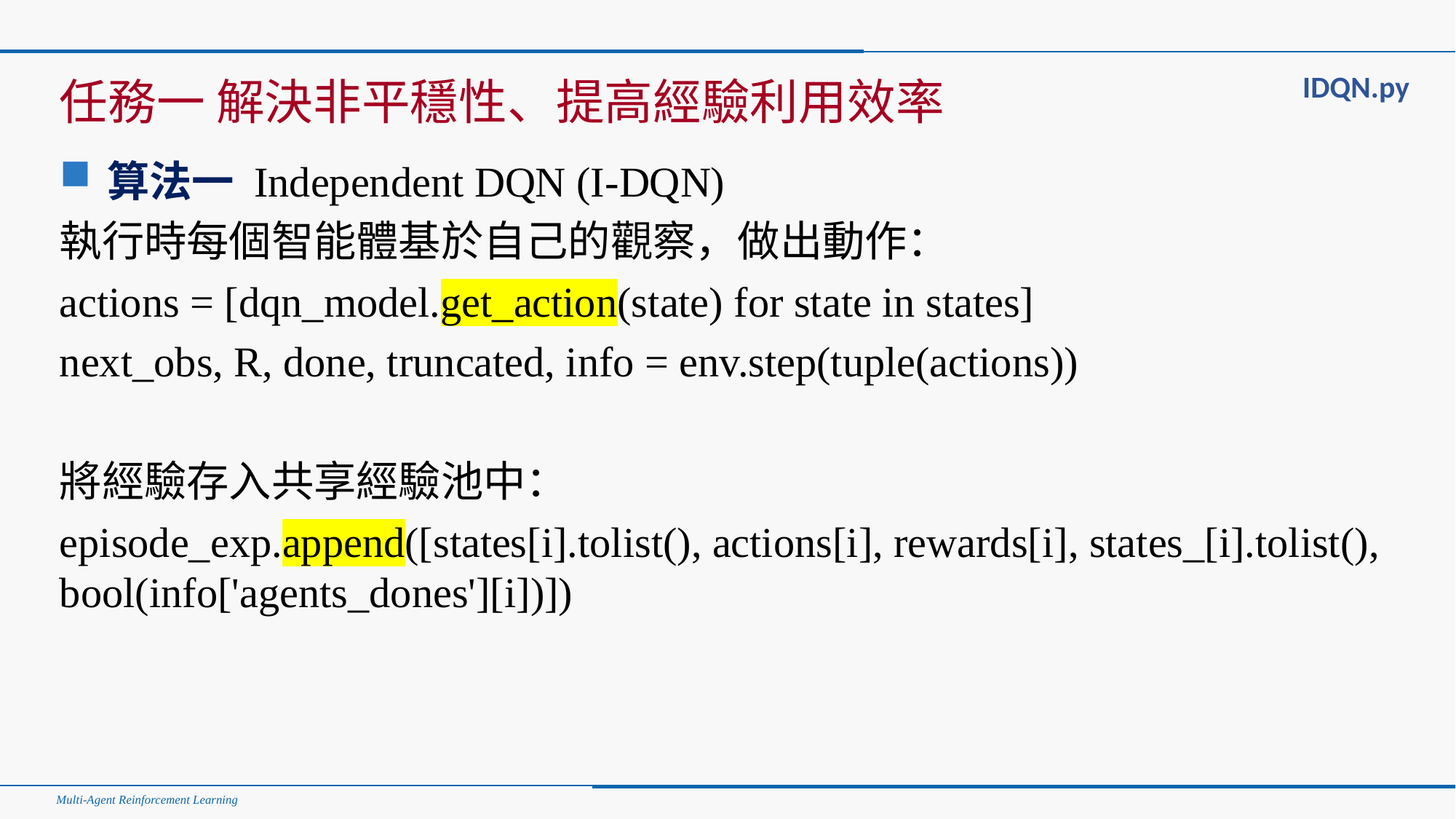

#
IDQN.py
任務一 解決非平穩性、提高經驗利用效率
算法一 Independent DQN (I-DQN)
執行時每個智能體基於自己的觀察，做出動作：
actions = [dqn_model.get_action(state) for state in states]
next_obs, R, done, truncated, info = env.step(tuple(actions))

將經驗存入共享經驗池中：
episode_exp.append([states[i].tolist(), actions[i], rewards[i], states_[i].tolist(), bool(info['agents_dones'][i])])
35